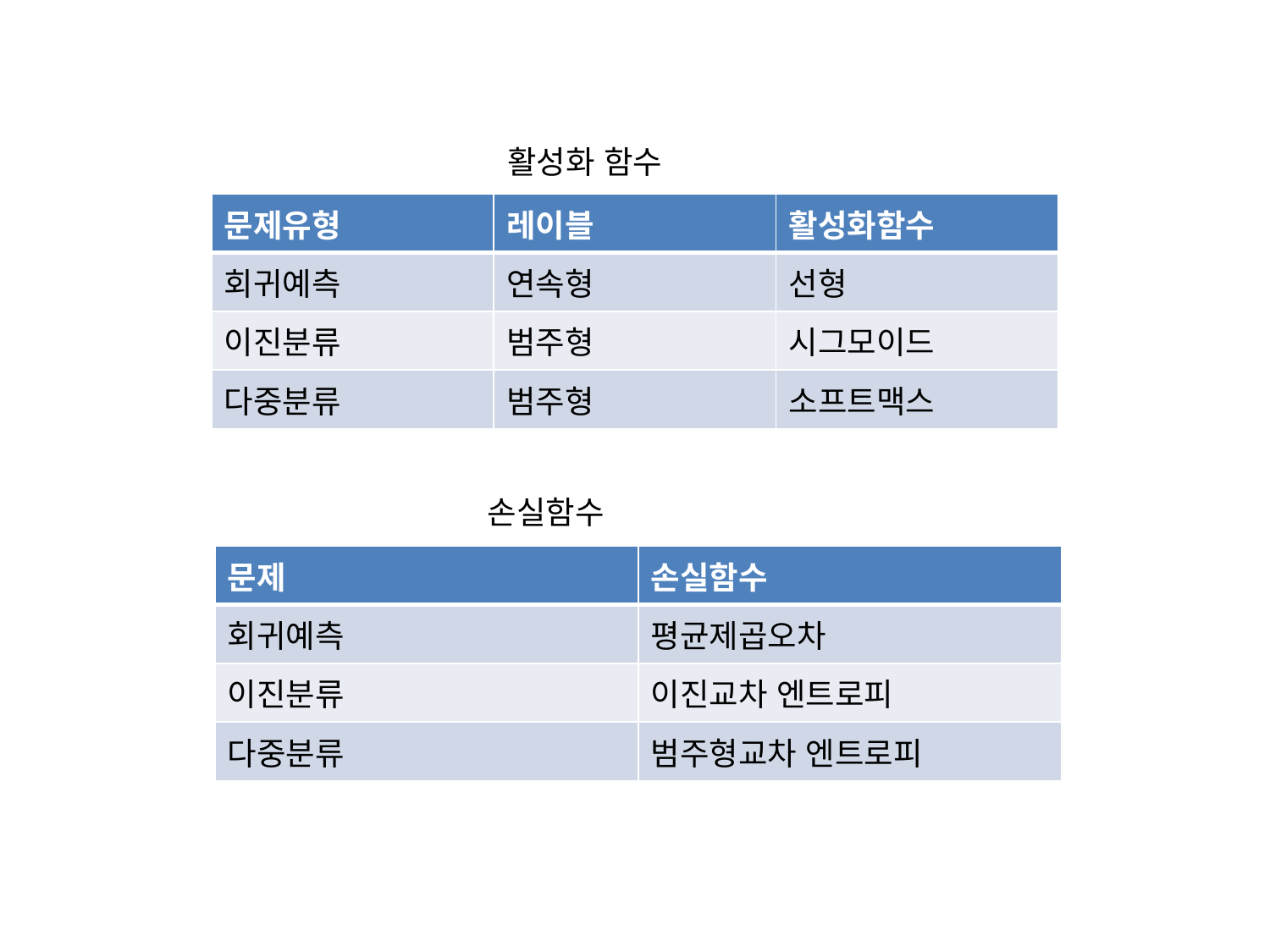

활성화 함수
| 문제유형 | 레이블 | 활성화함수 |
| --- | --- | --- |
| 회귀예측 | 연속형 | 선형 |
| 이진분류 | 범주형 | 시그모이드 |
| 다중분류 | 범주형 | 소프트맥스 |
손실함수
| 문제 | 손실함수 |
| --- | --- |
| 회귀예측 | 평균제곱오차 |
| 이진분류 | 이진교차 엔트로피 |
| 다중분류 | 범주형교차 엔트로피 |